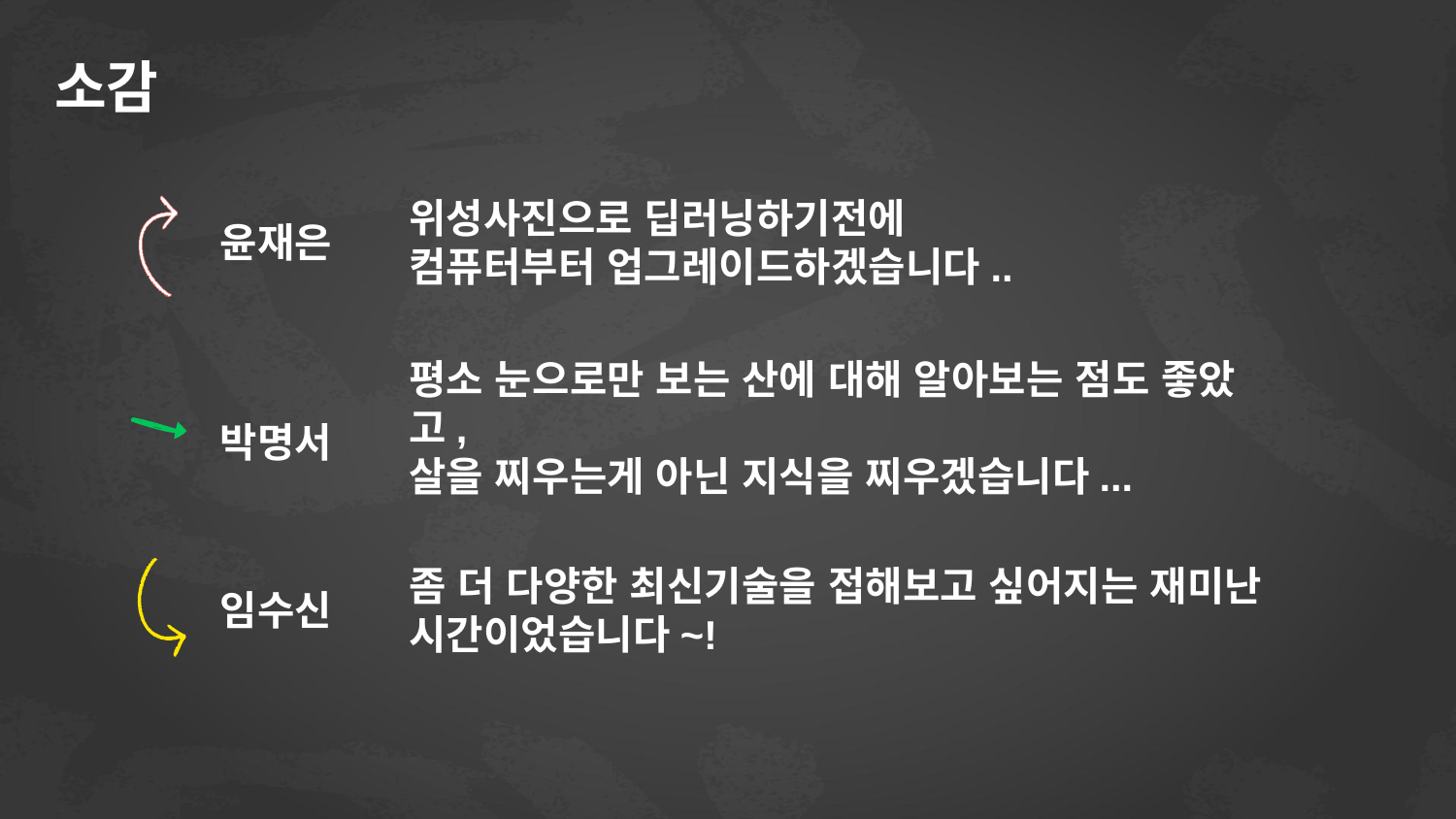

# 소감
위성사진으로 딥러닝하기전에
컴퓨터부터 업그레이드하겠습니다..

윤재은
평소 눈으로만 보는 산에 대해 알아보는 점도 좋았고,
살을 찌우는게 아닌 지식을 찌우겠습니다...
박명서

임수신
좀 더 다양한 최신기술을 접해보고 싶어지는 재미난 시간이었습니다~!